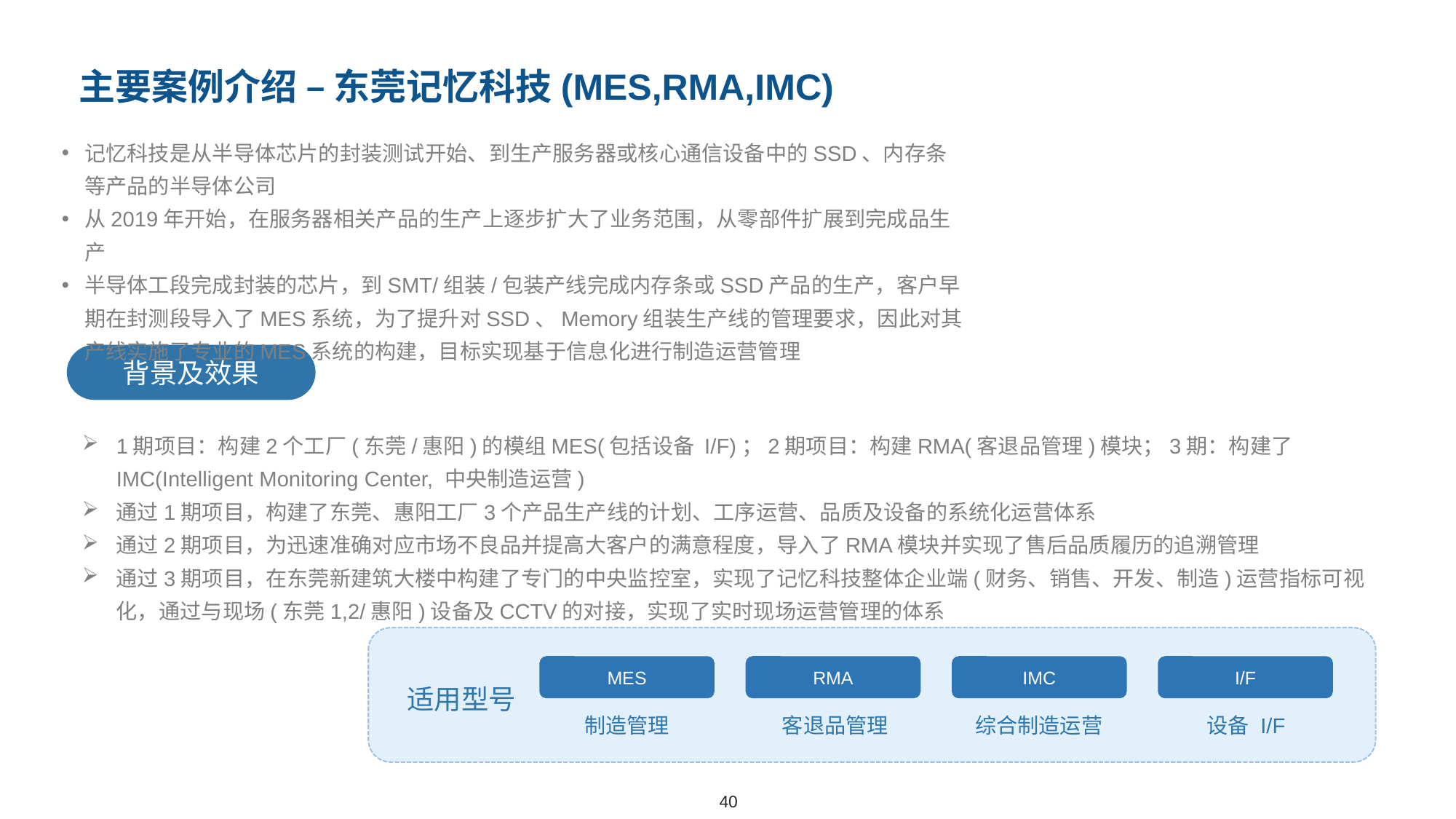

主要案例介绍 – 东莞记忆科技(MES,RMA,IMC)
记忆科技是从半导体芯片的封装测试开始、到生产服务器或核心通信设备中的SSD、内存条等产品的半导体公司
从2019年开始，在服务器相关产品的生产上逐步扩大了业务范围，从零部件扩展到完成品生产
半导体工段完成封装的芯片，到SMT/组装/包装产线完成内存条或SSD产品的生产，客户早期在封测段导入了MES系统，为了提升对SSD、Memory组装生产线的管理要求，因此对其产线实施了专业的MES系统的构建，目标实现基于信息化进行制造运营管理
背景及效果
1期项目：构建2个工厂(东莞/惠阳)的模组MES(包括设备 I/F)；2期项目：构建RMA(客退品管理)模块；3期：构建了 IMC(Intelligent Monitoring Center, 中央制造运营)
通过1期项目，构建了东莞、惠阳工厂3个产品生产线的计划、工序运营、品质及设备的系统化运营体系
通过2期项目，为迅速准确对应市场不良品并提高大客户的满意程度，导入了RMA模块并实现了售后品质履历的追溯管理
通过3期项目，在东莞新建筑大楼中构建了专门的中央监控室，实现了记忆科技整体企业端(财务、销售、开发、制造)运营指标可视化，通过与现场(东莞1,2/惠阳)设备及CCTV的对接，实现了实时现场运营管理的体系

MES

RMA

IMC

I/F
适用型号
制造管理
客退品管理
综合制造运营
设备 I/F